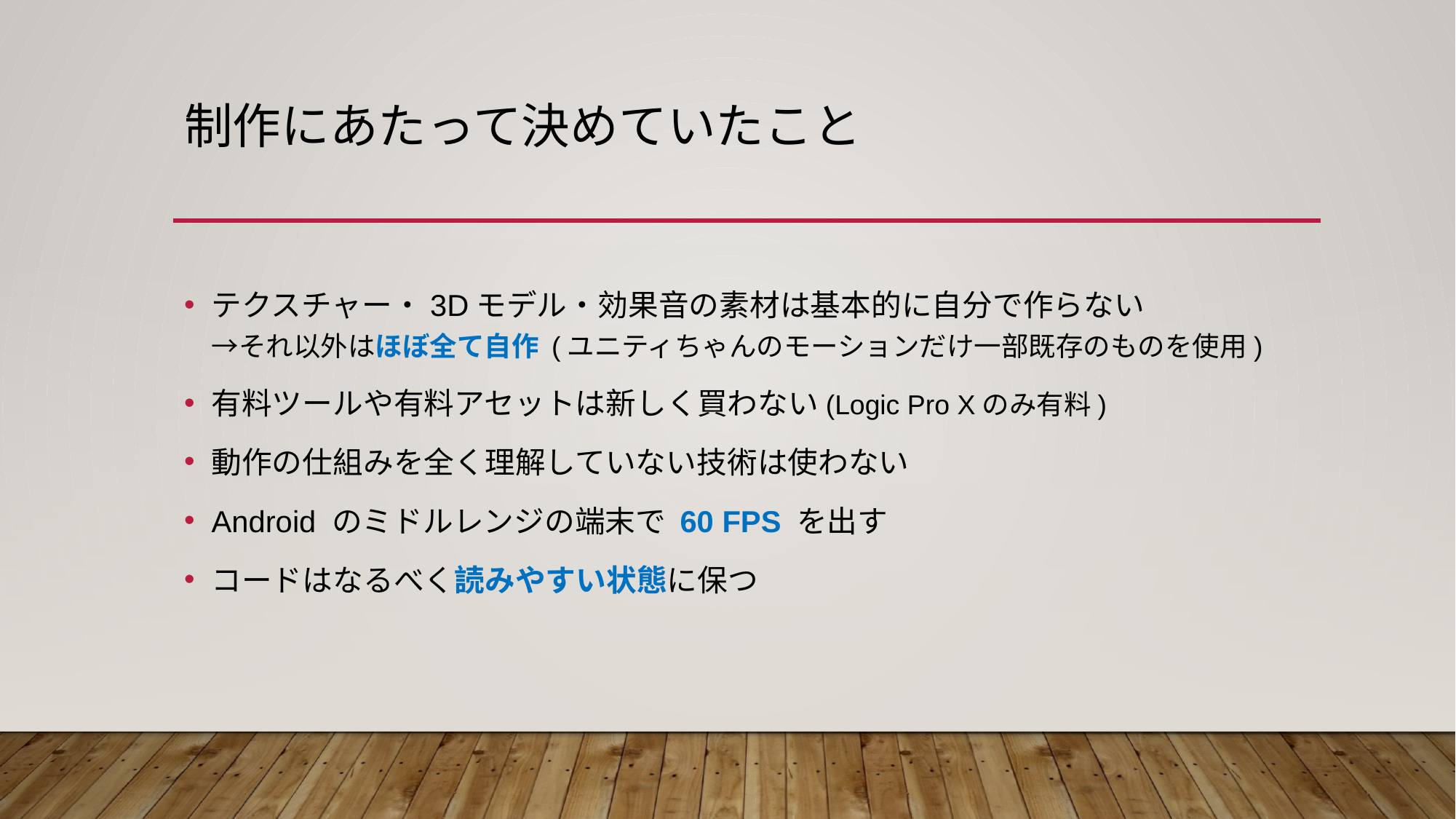

# 制作にあたって決めていたこと
テクスチャー・3Dモデル・効果音の素材は基本的に自分で作らない
→それ以外はほぼ全て自作 (ユニティちゃんのモーションだけ一部既存のものを使用)
有料ツールや有料アセットは新しく買わない(Logic Pro Xのみ有料)
動作の仕組みを全く理解していない技術は使わない
Android のミドルレンジの端末で 60 FPS を出す
コードはなるべく読みやすい状態に保つ